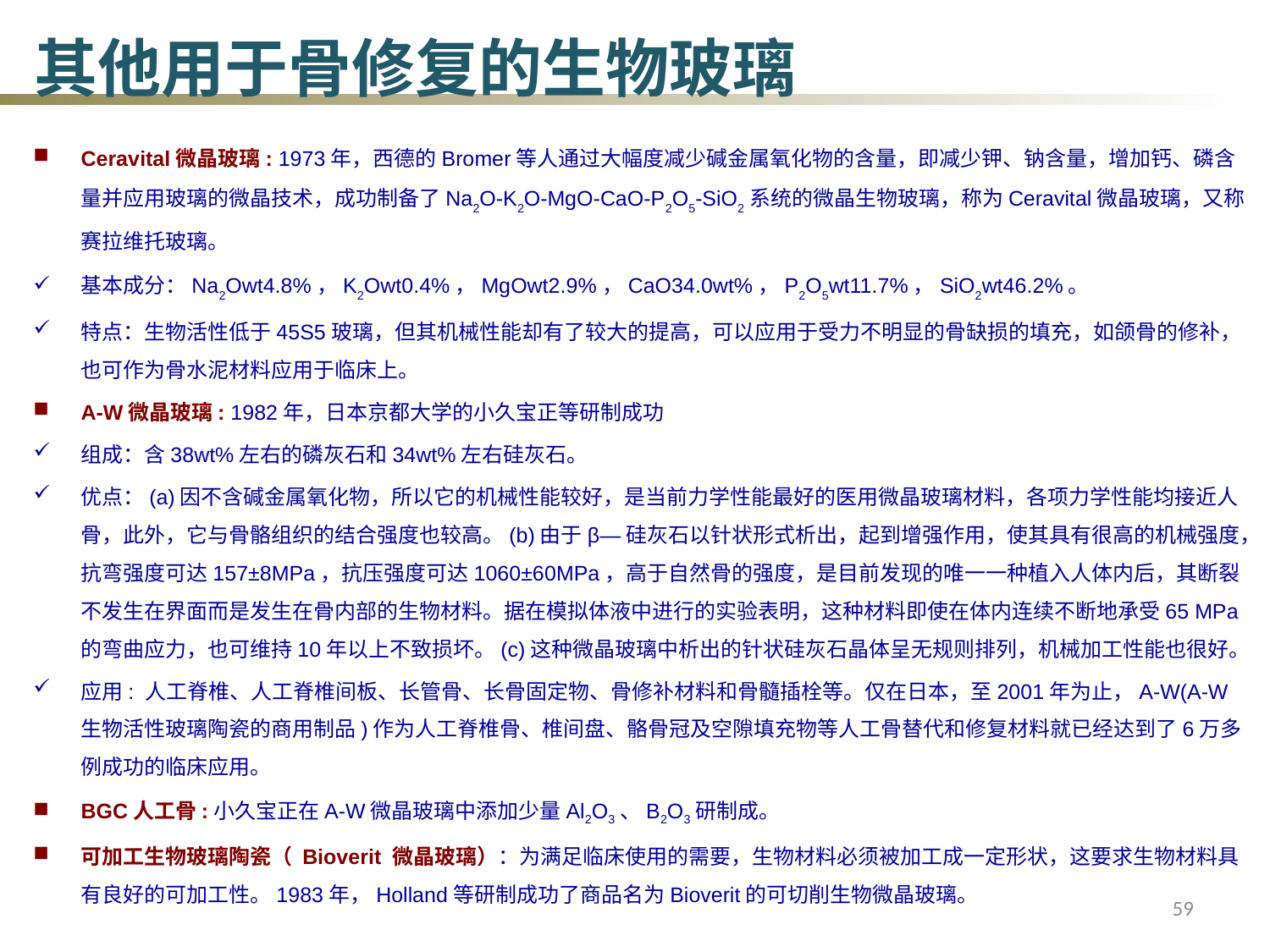

其他用于骨修复的生物玻璃

Ceravital微晶玻璃: 1973年，西德的Bromer等人通过大幅度减少碱金属氧化物的含量，即减少钾、钠含量，增加钙、磷含量并应用玻璃的微晶技术，成功制备了Na2O-K2O-MgO-CaO-P2O5-SiO2系统的微晶生物玻璃，称为Ceravital微晶玻璃，又称赛拉维托玻璃。
基本成分：Na2Owt4.8%，K2Owt0.4%，MgOwt2.9%，CaO34.0wt%，P2O5wt11.7%，SiO2wt46.2%。
特点：生物活性低于45S5玻璃，但其机械性能却有了较大的提高，可以应用于受力不明显的骨缺损的填充，如颌骨的修补，也可作为骨水泥材料应用于临床上。
A-W微晶玻璃: 1982年，日本京都大学的小久宝正等研制成功
组成：含38wt%左右的磷灰石和34wt%左右硅灰石。
优点：(a)因不含碱金属氧化物，所以它的机械性能较好，是当前力学性能最好的医用微晶玻璃材料，各项力学性能均接近人骨，此外，它与骨骼组织的结合强度也较高。(b)由于β—硅灰石以针状形式析出，起到增强作用，使其具有很高的机械强度，抗弯强度可达157±8MPa，抗压强度可达1060±60MPa，高于自然骨的强度，是目前发现的唯一一种植入人体内后，其断裂不发生在界面而是发生在骨内部的生物材料。据在模拟体液中进行的实验表明，这种材料即使在体内连续不断地承受65 MPa的弯曲应力，也可维持10年以上不致损坏。(c)这种微晶玻璃中析出的针状硅灰石晶体呈无规则排列，机械加工性能也很好。
应用: 人工脊椎、人工脊椎间板、长管骨、长骨固定物、骨修补材料和骨髓插栓等。仅在日本，至2001年为止，A-W(A-W生物活性玻璃陶瓷的商用制品)作为人工脊椎骨、椎间盘、骼骨冠及空隙填充物等人工骨替代和修复材料就已经达到了6万多例成功的临床应用。
BGC人工骨:小久宝正在A-W微晶玻璃中添加少量Al2O3、B2O3研制成。
可加工生物玻璃陶瓷（ Bioverit 微晶玻璃）：为满足临床使用的需要，生物材料必须被加工成一定形状，这要求生物材料具有良好的可加工性。1983年，Holland等研制成功了商品名为Bioverit的可切削生物微晶玻璃。

59